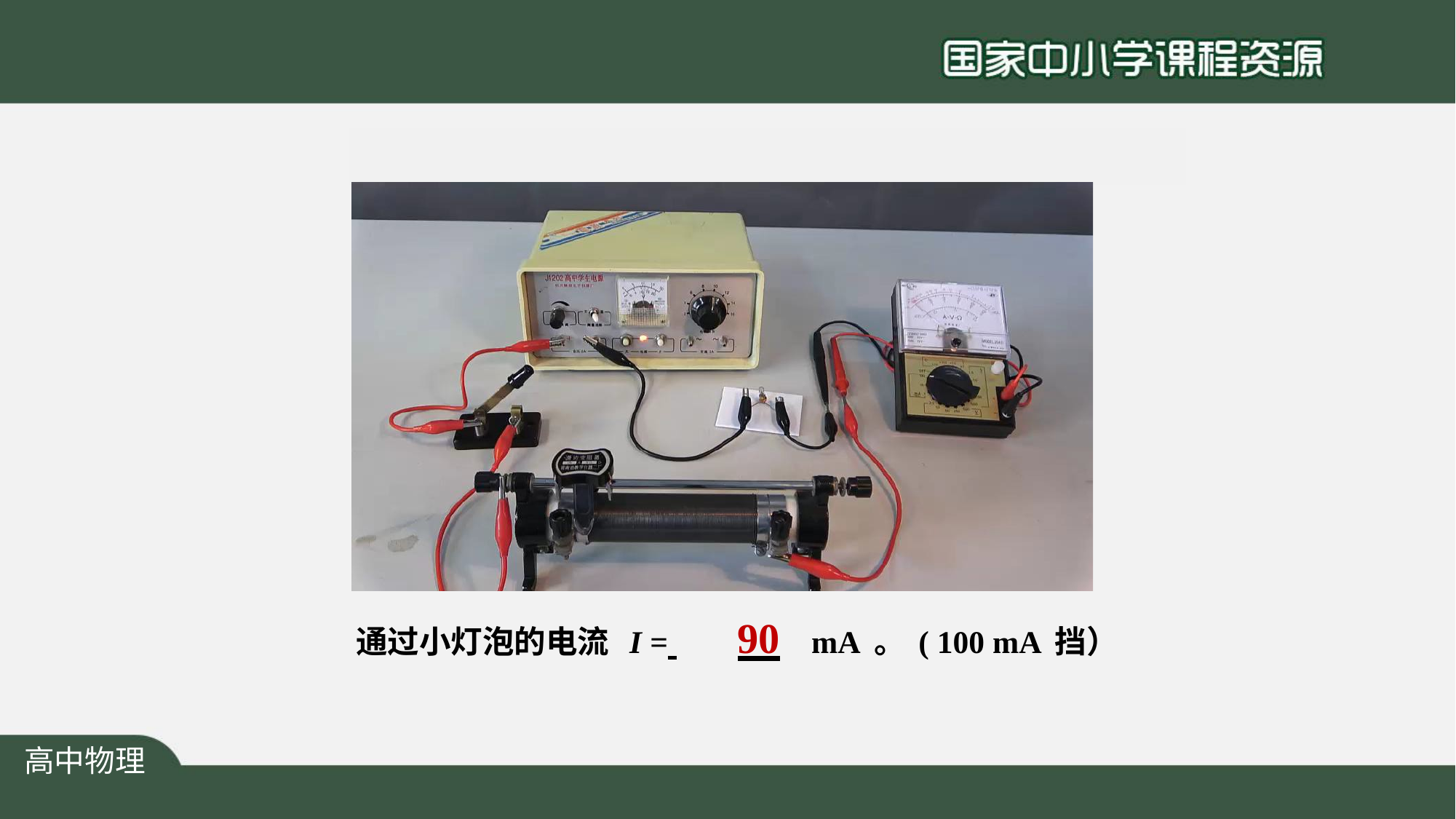

视频：
某个状态下，电流读数；

通过小灯泡的电流 I = 	90	mA。( 100 mA挡）
高中物理